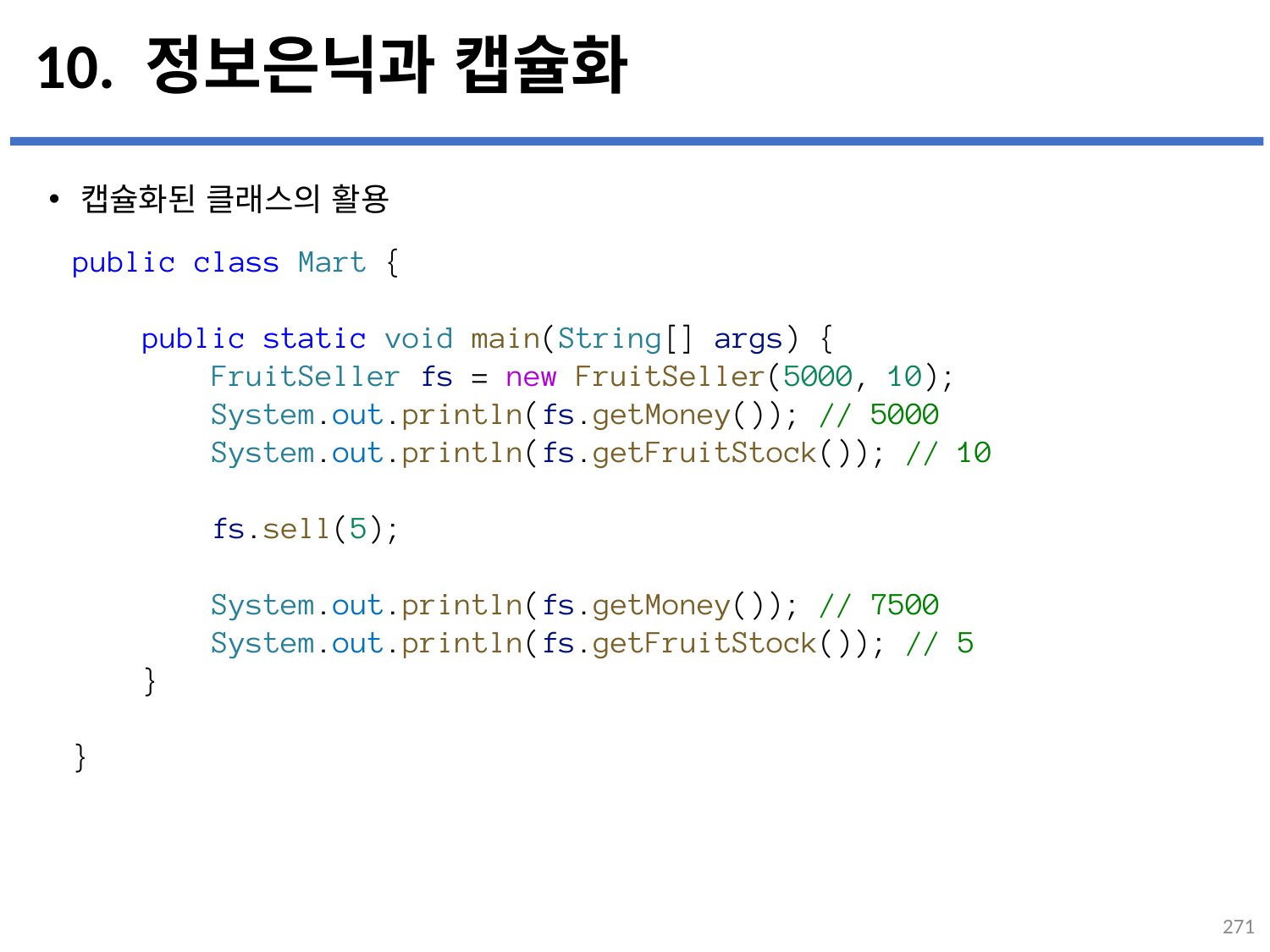

# 10. 정보은닉과 캡슐화
캡슐화된 클래스의 활용
...

설명
public class Mart {

    public static void main(String[] args) {
        FruitSeller fs = new FruitSeller(5000, 10);
        System.out.println(fs.getMoney()); // 5000
        System.out.println(fs.getFruitStock()); // 10
        fs.sell(5);
        System.out.println(fs.getMoney()); // 7500
        System.out.println(fs.getFruitStock()); // 5
    }
}
271